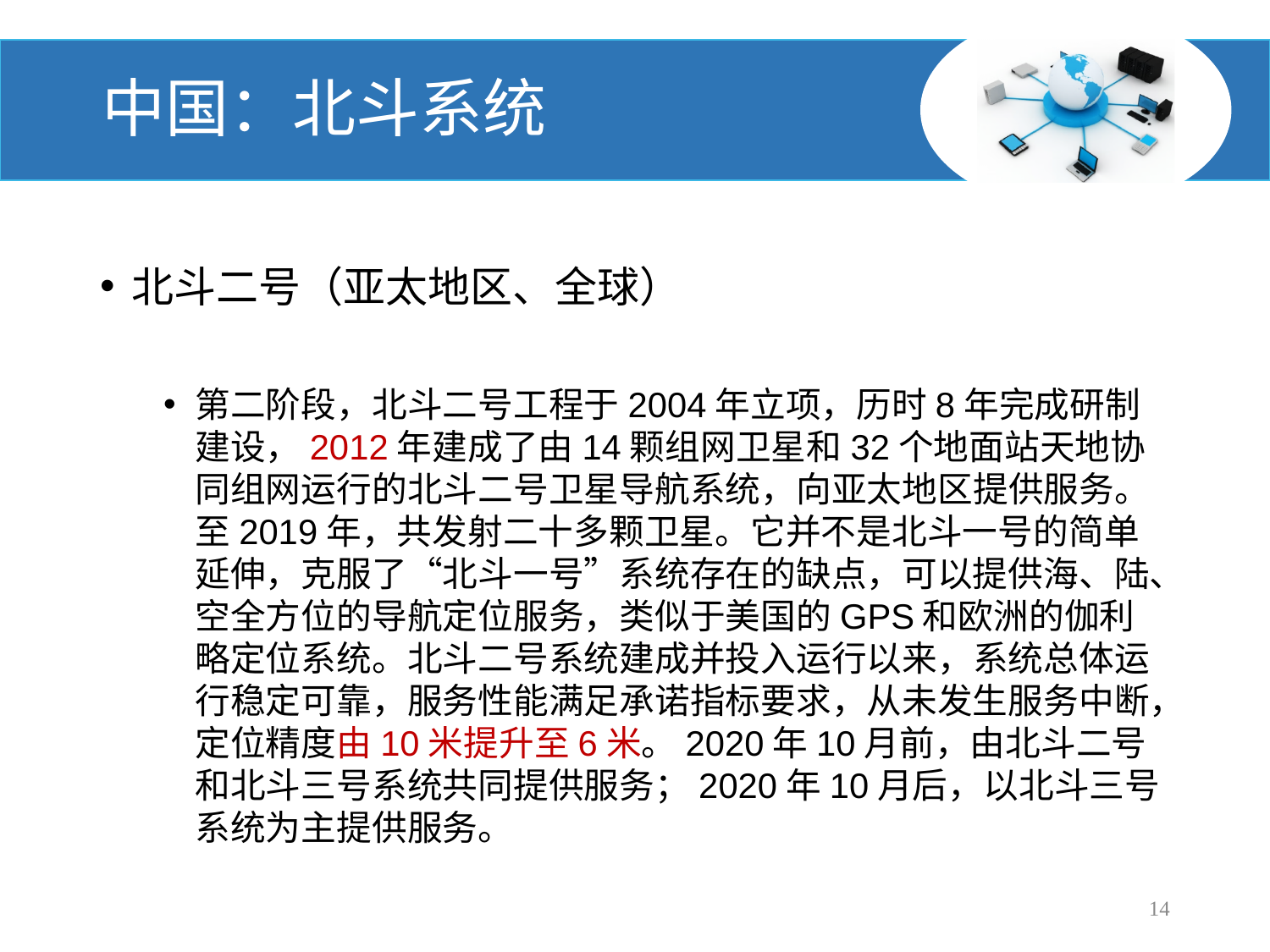

# 中国：北斗系统
北斗二号（亚太地区、全球）

第二阶段，北斗二号工程于2004年立项，历时8年完成研制建设，2012年建成了由14颗组网卫星和32个地面站天地协同组网运行的北斗二号卫星导航系统，向亚太地区提供服务。至2019年，共发射二十多颗卫星。它并不是北斗一号的简单延伸，克服了“北斗一号”系统存在的缺点，可以提供海、陆、空全方位的导航定位服务，类似于美国的GPS和欧洲的伽利略定位系统。北斗二号系统建成并投入运行以来，系统总体运行稳定可靠，服务性能满足承诺指标要求，从未发生服务中断，定位精度由10米提升至6米。2020年10月前，由北斗二号和北斗三号系统共同提供服务；2020年10月后，以北斗三号系统为主提供服务。

14